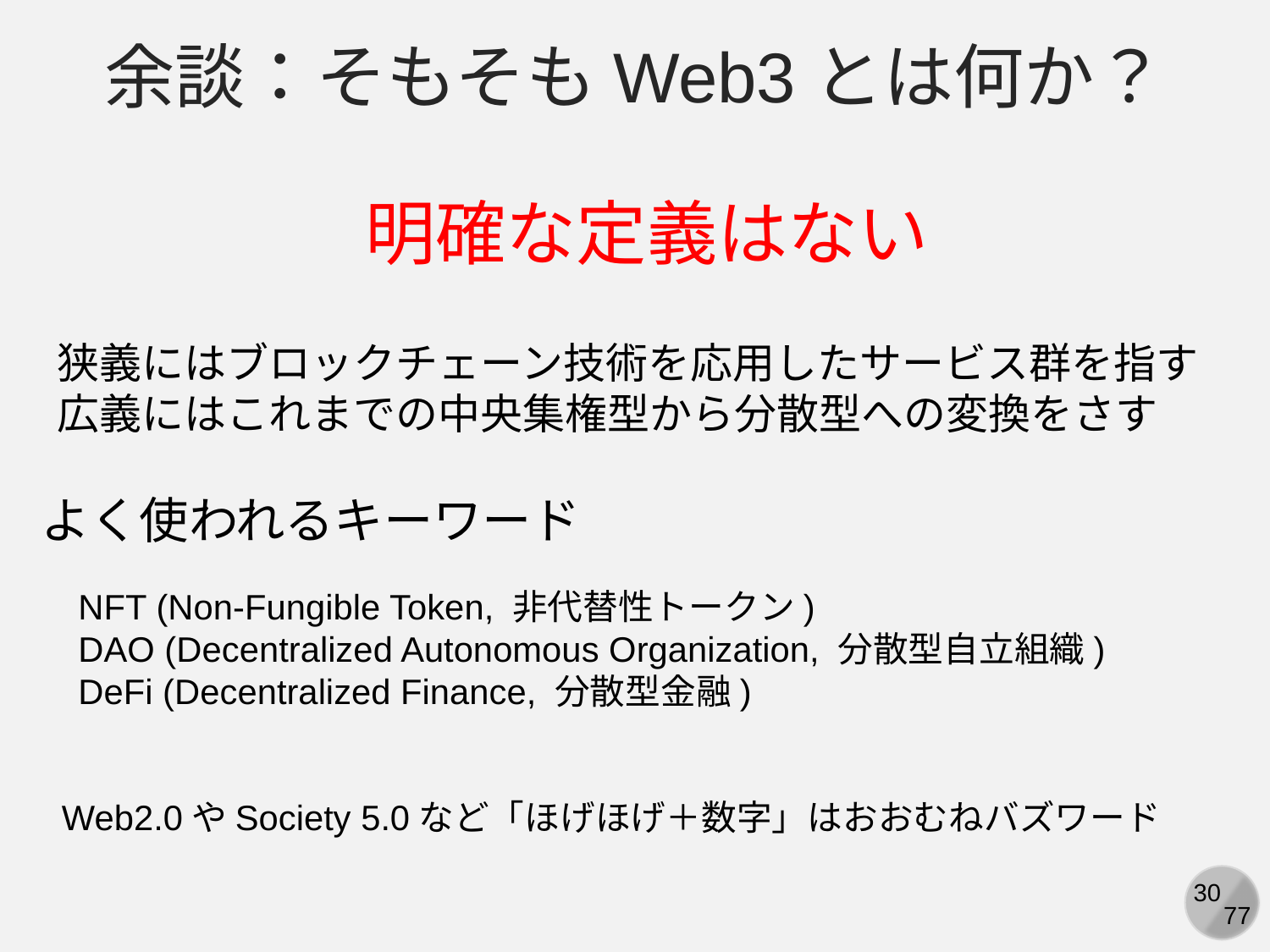

余談：そもそもWeb3とは何か？
明確な定義はない
狭義にはブロックチェーン技術を応用したサービス群を指す
広義にはこれまでの中央集権型から分散型への変換をさす
よく使われるキーワード
NFT (Non-Fungible Token, 非代替性トークン)
DAO (Decentralized Autonomous Organization, 分散型自立組織)
DeFi (Decentralized Finance, 分散型金融)
Web2.0やSociety 5.0など「ほげほげ＋数字」はおおむねバズワード